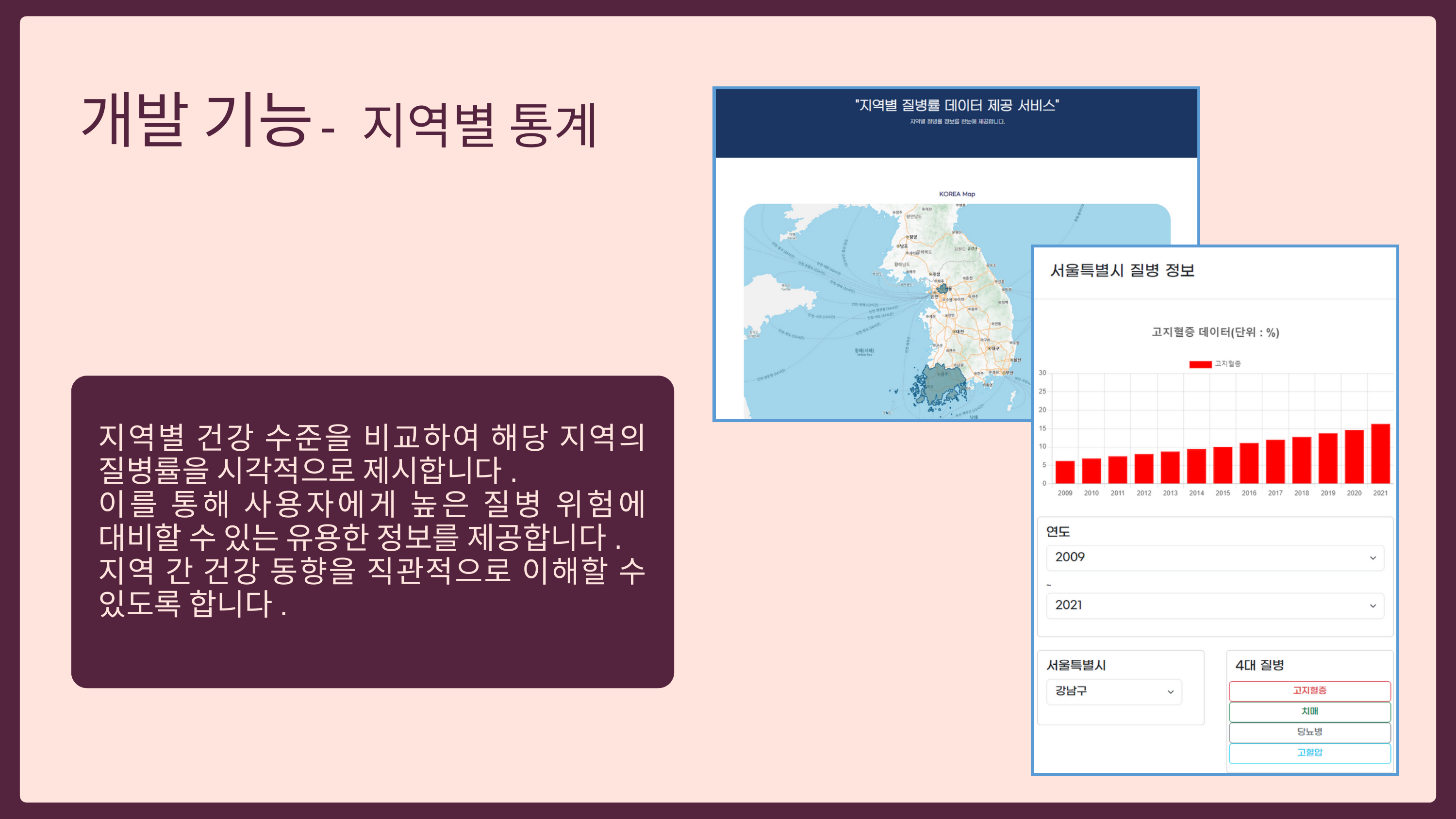

개발 기능

 - 지역별 통계

지역별 건강 수준을 비교하여 해당 지역의 질병률을 시각적으로 제시합니다.
이를 통해 사용자에게 높은 질병 위험에 대비할 수 있는 유용한 정보를 제공합니다.
지역 간 건강 동향을 직관적으로 이해할 수 있도록 합니다.